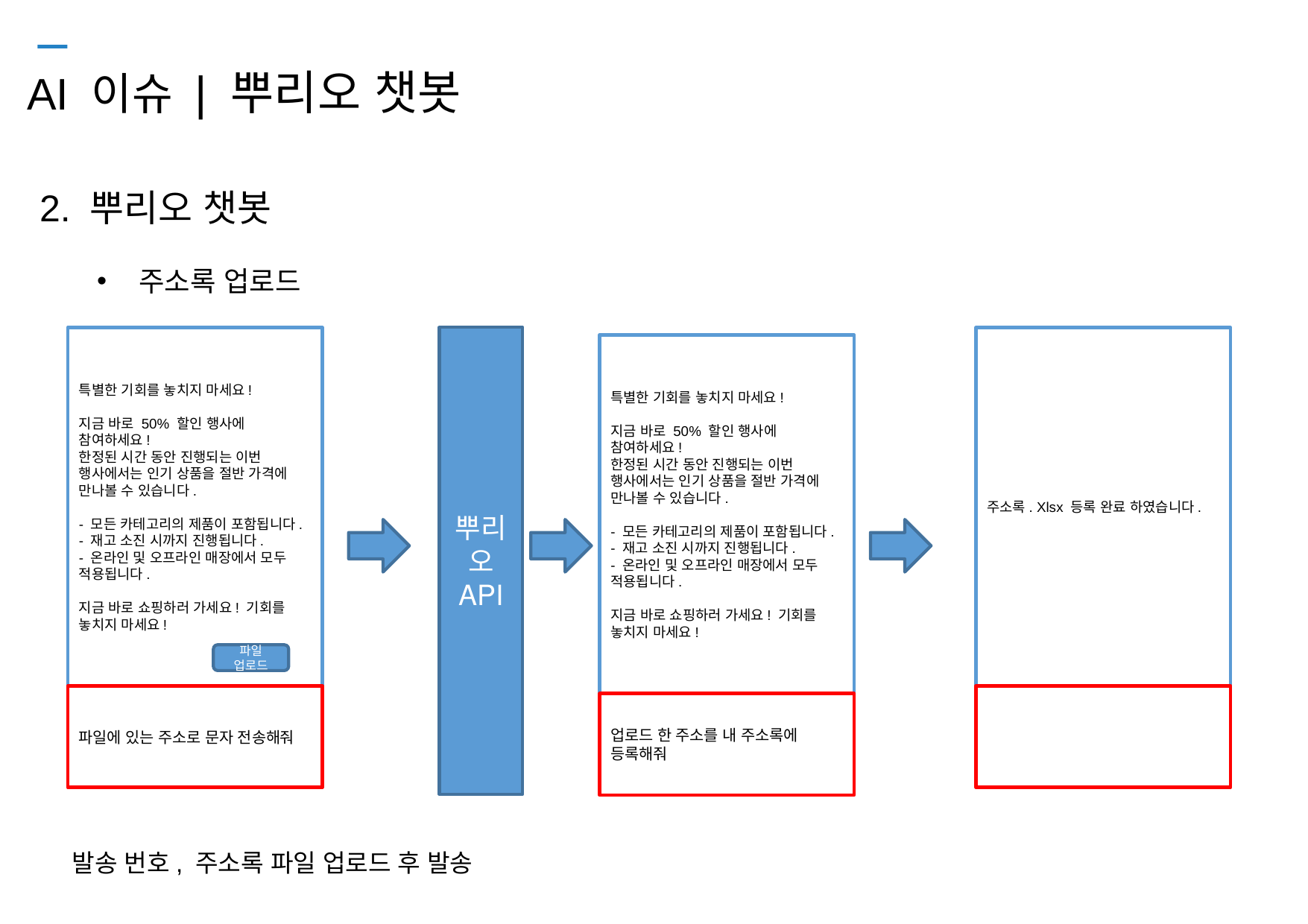

# AI 이슈 | 뿌리오 챗봇
2. 뿌리오 챗봇
주소록 업로드
특별한 기회를 놓치지 마세요!

지금 바로 50% 할인 행사에 참여하세요!
한정된 시간 동안 진행되는 이번 행사에서는 인기 상품을 절반 가격에 만나볼 수 있습니다.

- 모든 카테고리의 제품이 포함됩니다.
- 재고 소진 시까지 진행됩니다.
- 온라인 및 오프라인 매장에서 모두 적용됩니다.

지금 바로 쇼핑하러 가세요! 기회를 놓치지 마세요!
뿌리오 API
주소록. Xlsx 등록 완료 하였습니다.
특별한 기회를 놓치지 마세요!

지금 바로 50% 할인 행사에 참여하세요!
한정된 시간 동안 진행되는 이번 행사에서는 인기 상품을 절반 가격에 만나볼 수 있습니다.

- 모든 카테고리의 제품이 포함됩니다.
- 재고 소진 시까지 진행됩니다.
- 온라인 및 오프라인 매장에서 모두 적용됩니다.

지금 바로 쇼핑하러 가세요! 기회를 놓치지 마세요!

파일 업로드
파일에 있는 주소로 문자 전송해줘

업로드 한 주소를 내 주소록에 등록해줘
발송 번호, 주소록 파일 업로드 후 발송